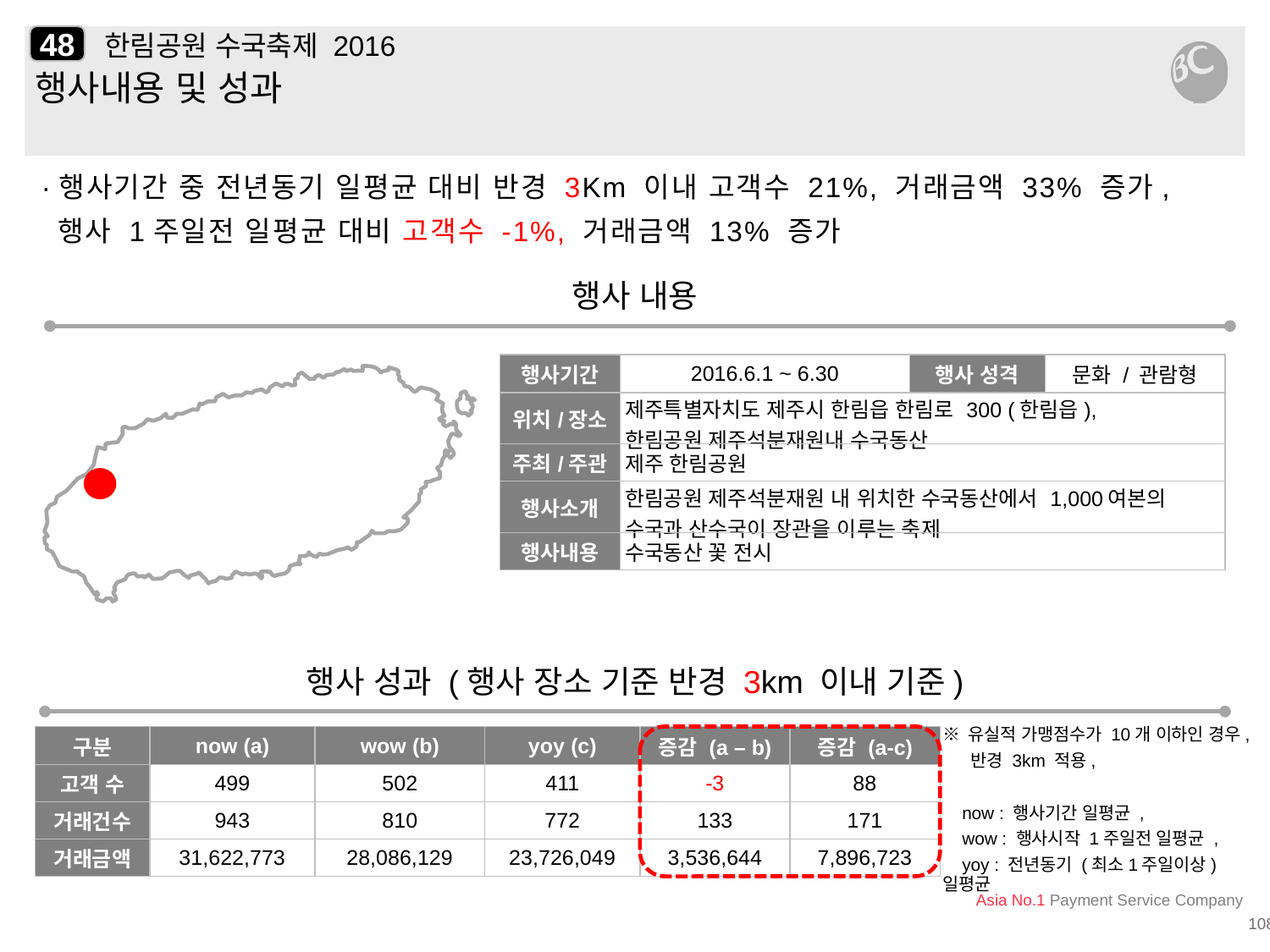

48
# 한림공원 수국축제 2016
행사내용 및 성과
·행사기간 중 전년동기 일평균 대비 반경 3Km 이내 고객수 21%, 거래금액 33% 증가,
 행사 1주일전 일평균 대비 고객수 -1%, 거래금액 13% 증가
행사 내용
| 행사기간 | 2016.6.1 ~ 6.30 | 행사 성격 | 문화 / 관람형 |
| --- | --- | --- | --- |
| 위치/장소 | 제주특별자치도 제주시 한림읍 한림로 300 (한림읍), 한림공원 제주석분재원내 수국동산 |  |  |
| 주최/주관 | 제주 한림공원 |  |  |
| 행사소개 | 한림공원 제주석분재원 내 위치한 수국동산에서 1,000여본의 수국과 산수국이 장관을 이루는 축제 |  |  |
| 행사내용 | 수국동산 꽃 전시 |  |  |

행사 성과 (행사 장소 기준 반경 3km 이내 기준)
※ 유실적 가맹점수가 10개 이하인 경우,
     반경 3km 적용,

    now : 행사기간 일평균 ,
    wow : 행사시작 1주일전 일평균 ,
    yoy : 전년동기 (최소1주일이상) 일평균
| 구분 | now (a) | wow (b) | yoy (c) | 증감 (a – b) | 증감 (a-c) |
| --- | --- | --- | --- | --- | --- |
| 고객 수 | 499 | 502 | 411 | -3 | 88 |
| 거래건수 | 943 | 810 | 772 | 133 | 171 |
| 거래금액 | 31,622,773 | 28,086,129 | 23,726,049 | 3,536,644 | 7,896,723 |